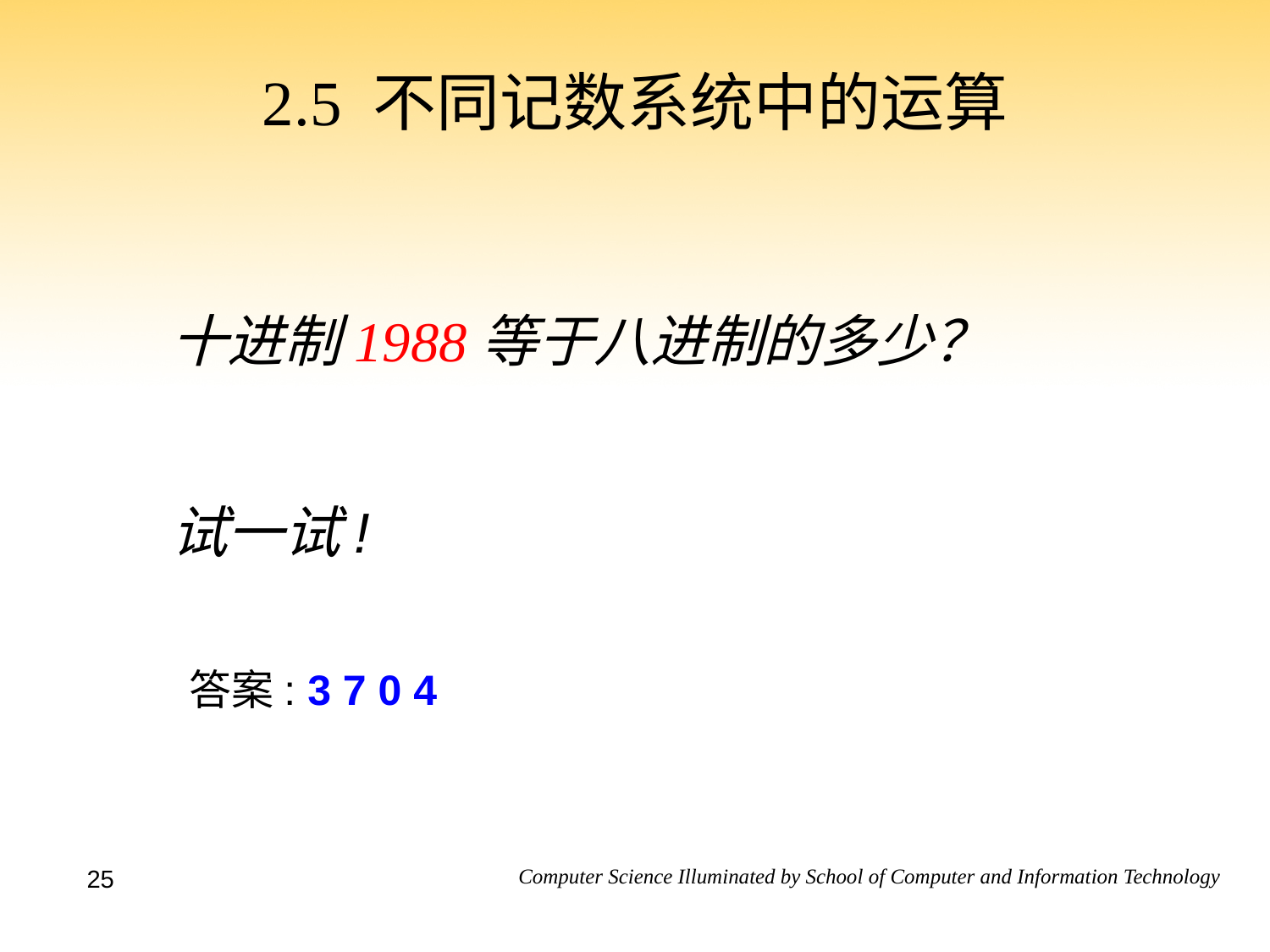

# 2.5 不同记数系统中的运算

十进制1988等于八进制的多少？

试一试!

答案: 3 7 0 4
25